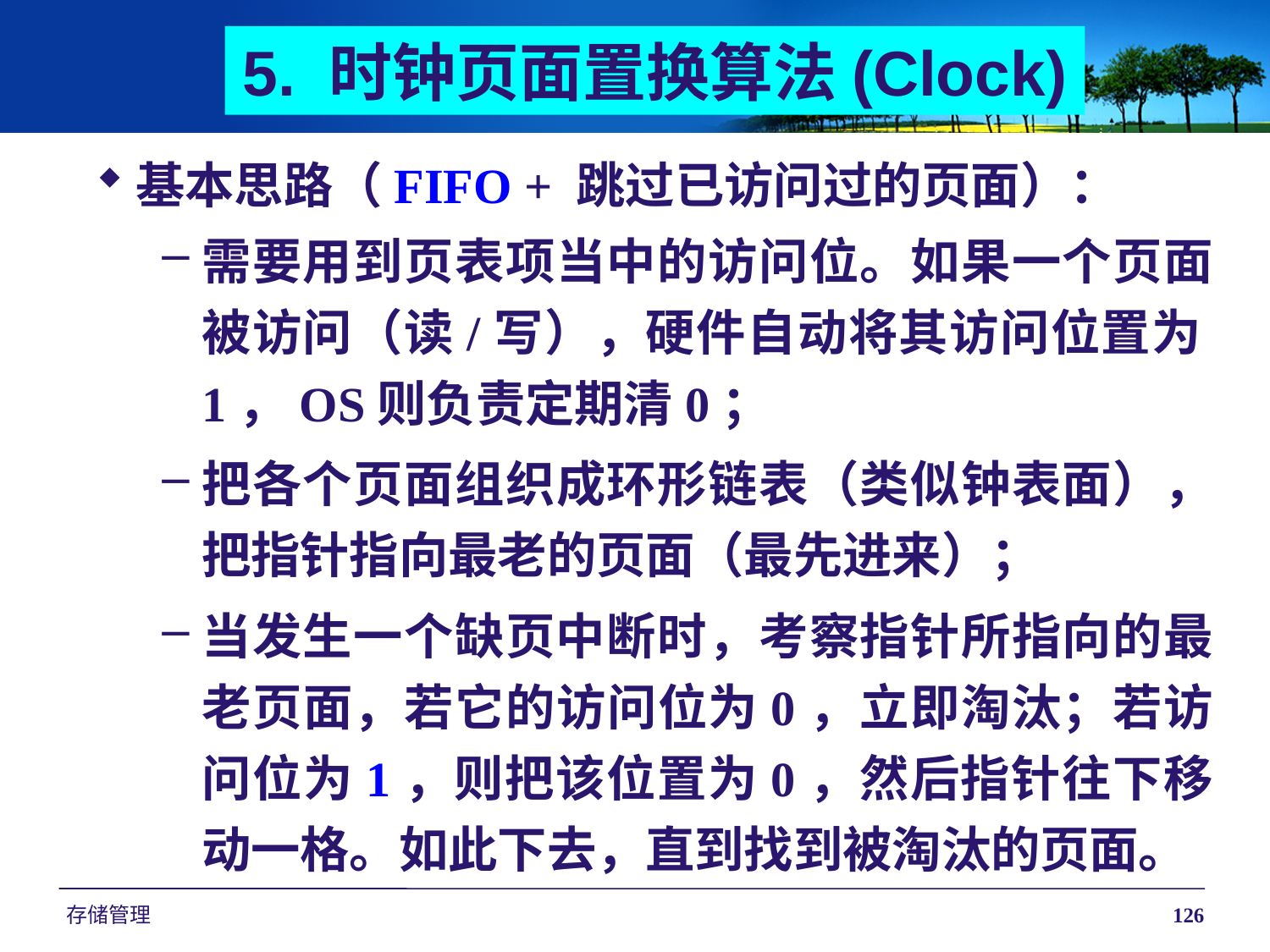

5. 时钟页面置换算法(Clock)
基本思路（FIFO + 跳过已访问过的页面）：
需要用到页表项当中的访问位。如果一个页面被访问（读/写），硬件自动将其访问位置为1，OS则负责定期清0；
把各个页面组织成环形链表（类似钟表面），把指针指向最老的页面（最先进来）；
当发生一个缺页中断时，考察指针所指向的最老页面，若它的访问位为0，立即淘汰；若访问位为1，则把该位置为0，然后指针往下移动一格。如此下去，直到找到被淘汰的页面。
存储管理
126